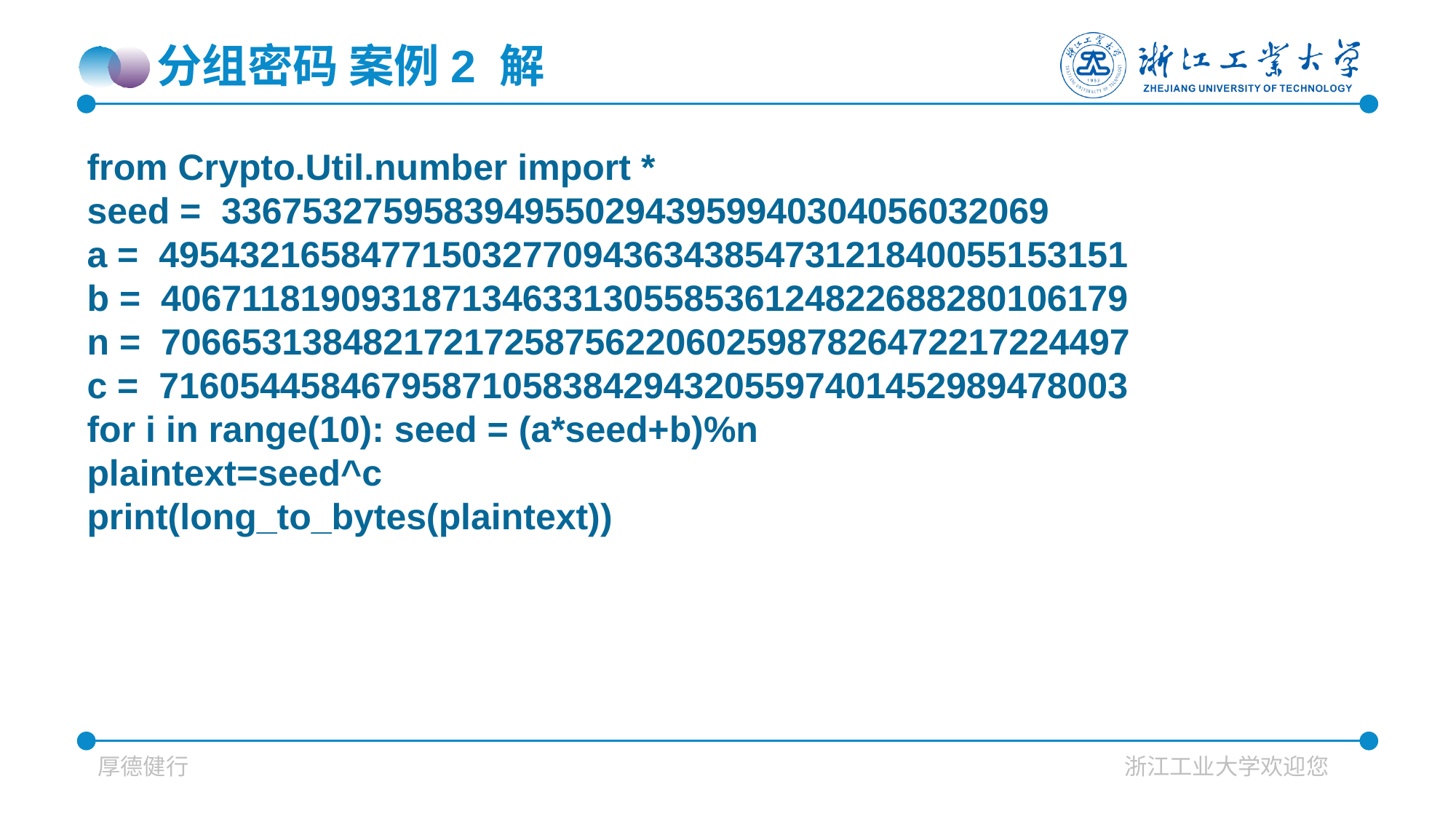

分组密码 案例2 解

from Crypto.Util.number import *
seed =  33675327595839495502943959940304056032069
a =  495432165847715032770943634385473121840055153151
b =  406711819093187134633130558536124822688280106179
n =  706653138482172172587562206025987826472217224497
c =  716054458467958710583842943205597401452989478003
for i in range(10): seed = (a*seed+b)%n
plaintext=seed^c
print(long_to_bytes(plaintext))